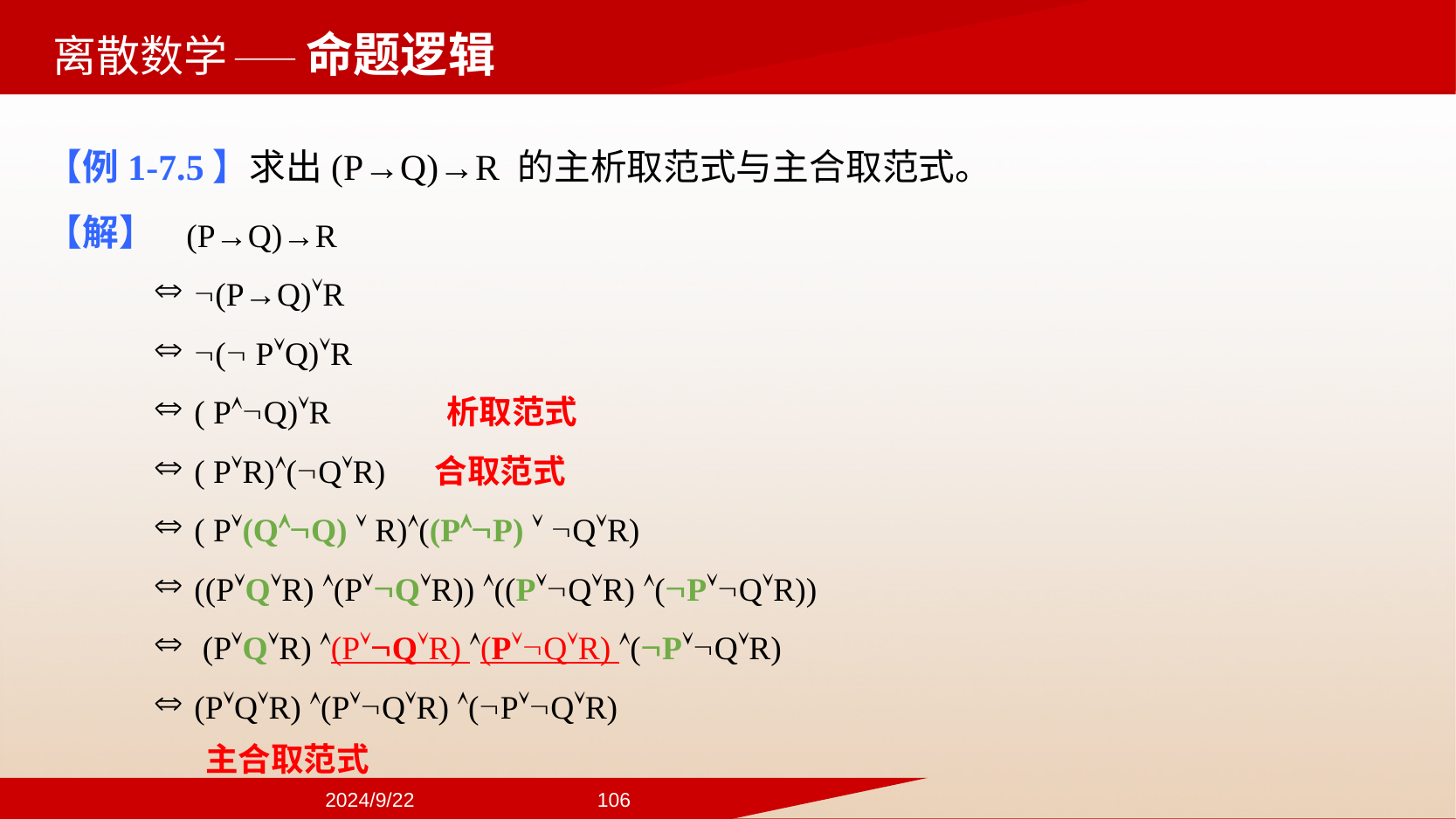

——命题逻辑
【例1-7.5】求出(P→Q)→R 的主析取范式与主合取范式。
【解】
    (P→Q)→R
¬(P→Q)∨R
¬(¬ P∨Q)∨R
( P∧¬Q)∨R             析取范式
( P∨R)∧(¬Q∨R)     合取范式
( P∨(Q∧¬Q) ∨ R)∧((P∧¬P) ∨ ¬Q∨R)
((P∨Q∨R) ∧(P∨¬Q∨R)) ∧((P∨¬Q∨R) ∧(¬P∨¬Q∨R))
 (P∨Q∨R) ∧(P∨¬Q∨R) ∧(P∨¬Q∨R) ∧(¬P∨¬Q∨R)
(P∨Q∨R) ∧(P∨¬Q∨R) ∧(¬P∨¬Q∨R)
主合取范式
2024/9/22
106